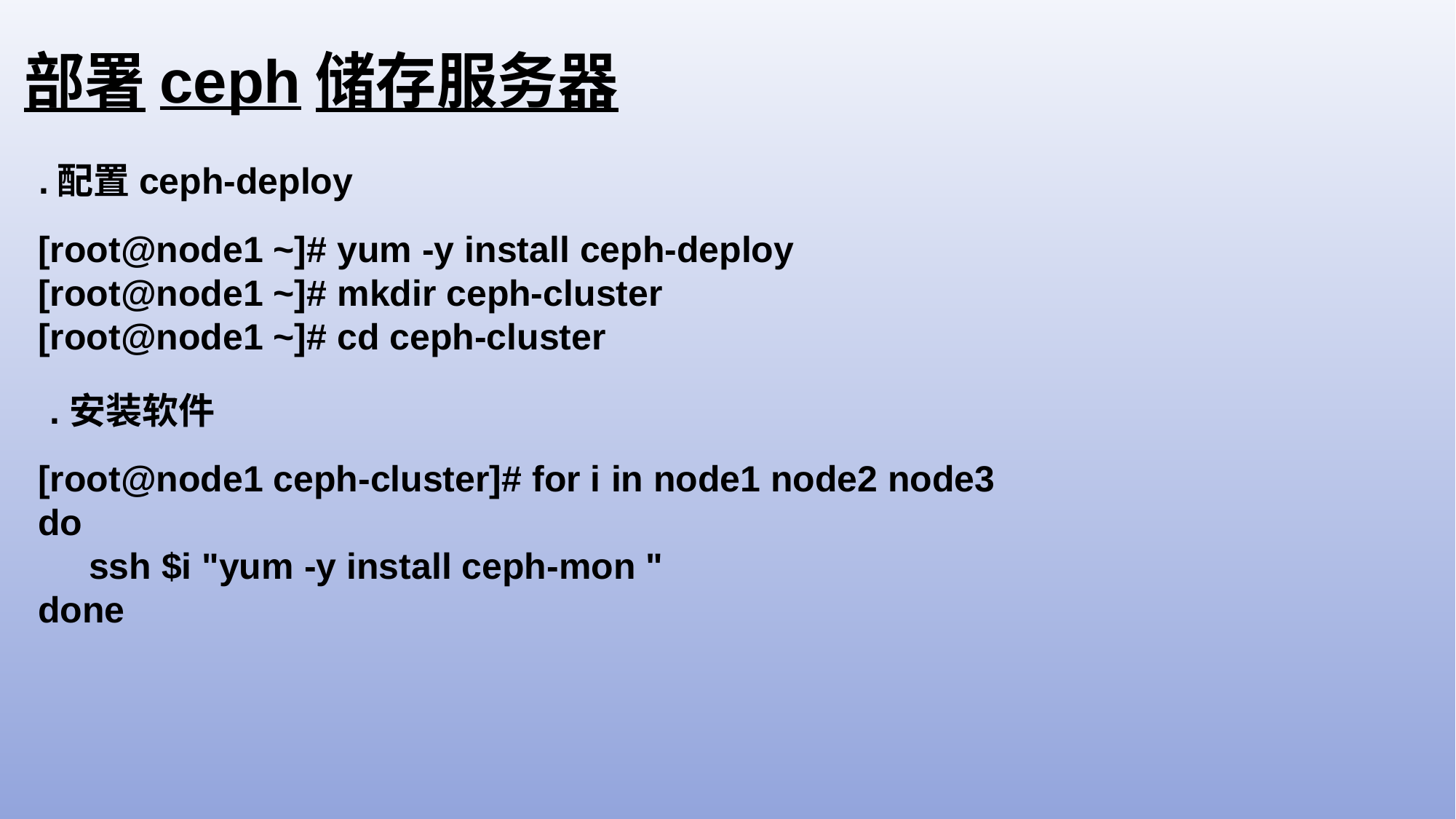

部署ceph储存服务器
.配置ceph-deploy
[root@node1 ~]# yum -y install ceph-deploy
[root@node1 ~]# mkdir ceph-cluster
[root@node1 ~]# cd ceph-cluster
.安装软件
[root@node1 ceph-cluster]# for i in node1 node2 node3
do
     ssh $i "yum -y install ceph-mon "
done